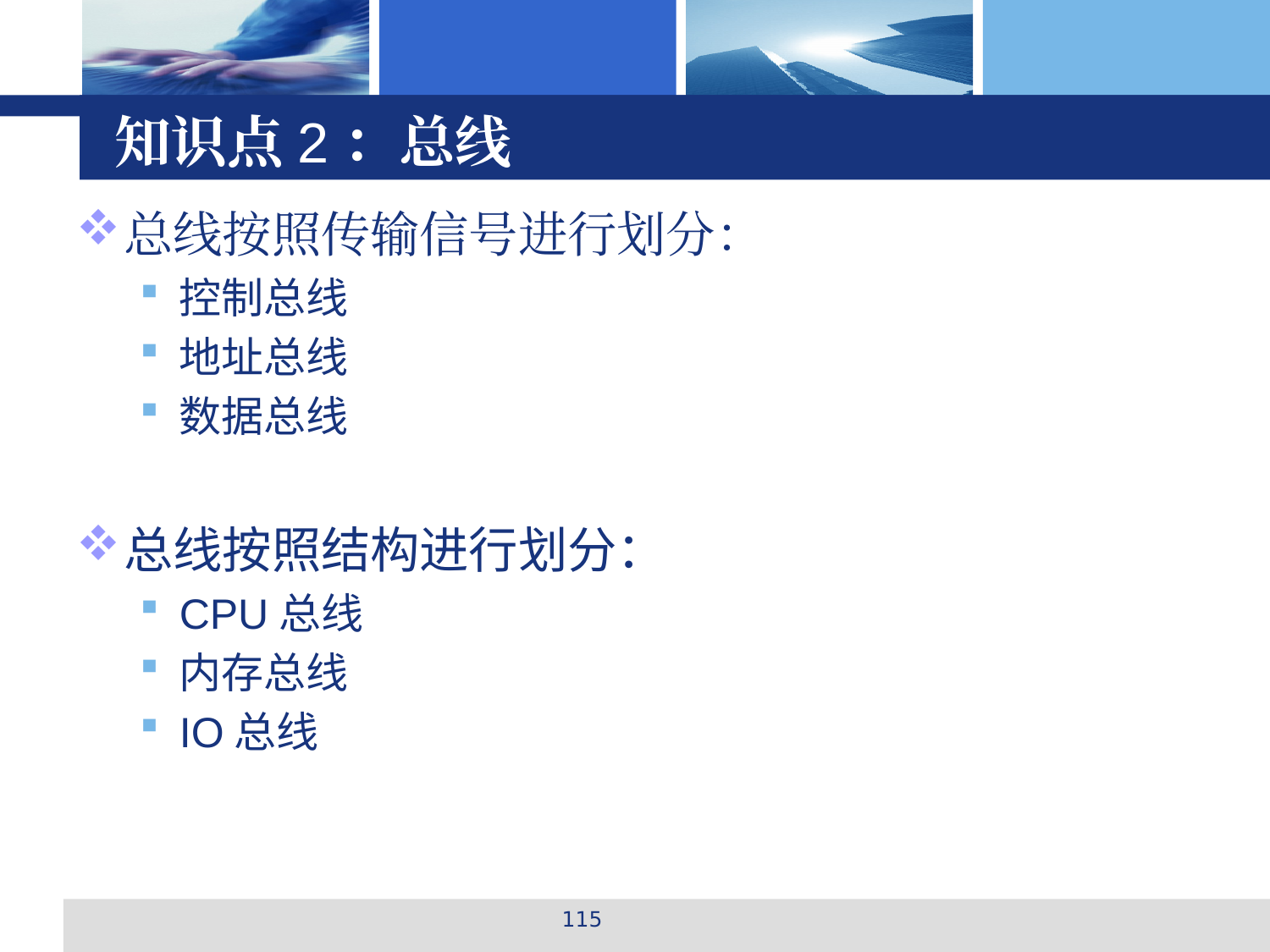

# 知识点2：总线
总线按照传输信号进行划分：
控制总线
地址总线
数据总线

总线按照结构进行划分：
CPU总线
内存总线
IO总线
115